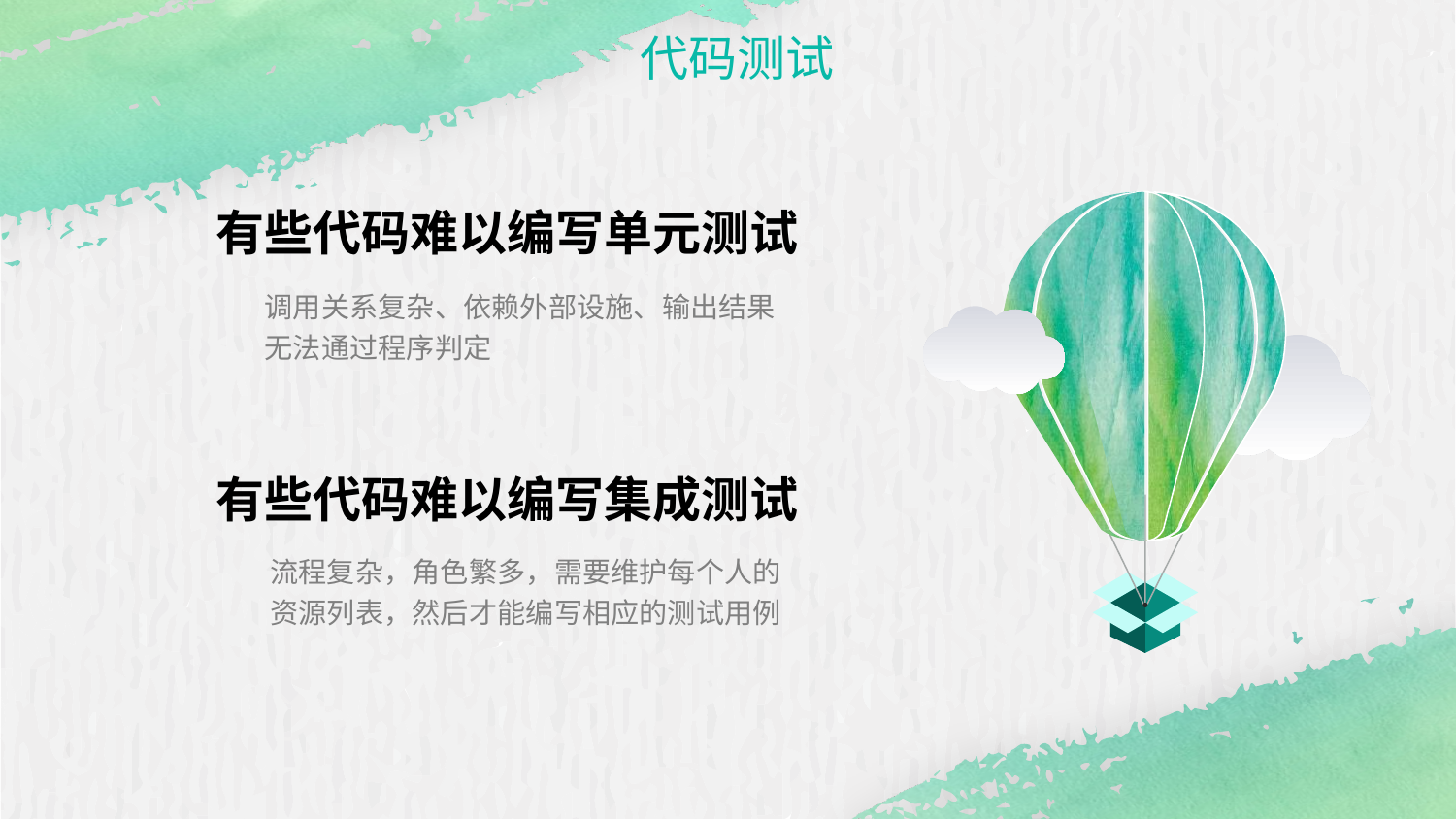

代码测试
有些代码难以编写单元测试
调用关系复杂、依赖外部设施、输出结果无法通过程序判定

Write here

有些代码难以编写集成测试
流程复杂，角色繁多，需要维护每个人的资源列表，然后才能编写相应的测试用例